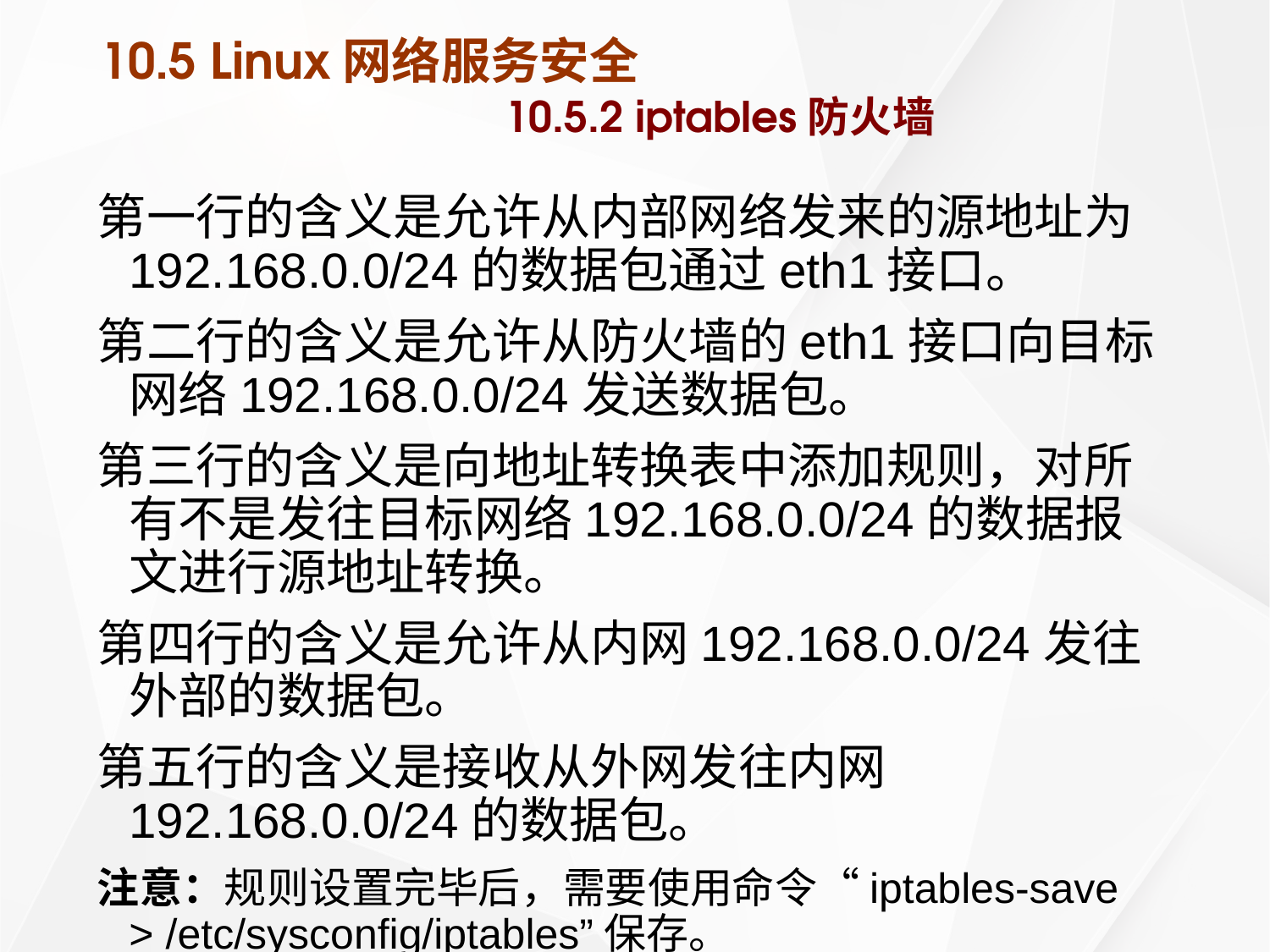

# 10.5 Linux网络服务安全 10.5.2 iptables防火墙
第一行的含义是允许从内部网络发来的源地址为192.168.0.0/24的数据包通过eth1接口。
第二行的含义是允许从防火墙的eth1接口向目标网络192.168.0.0/24发送数据包。
第三行的含义是向地址转换表中添加规则，对所有不是发往目标网络192.168.0.0/24的数据报文进行源地址转换。
第四行的含义是允许从内网192.168.0.0/24发往外部的数据包。
第五行的含义是接收从外网发往内网192.168.0.0/24的数据包。
注意：规则设置完毕后，需要使用命令“iptables-save > /etc/sysconfig/iptables”保存。